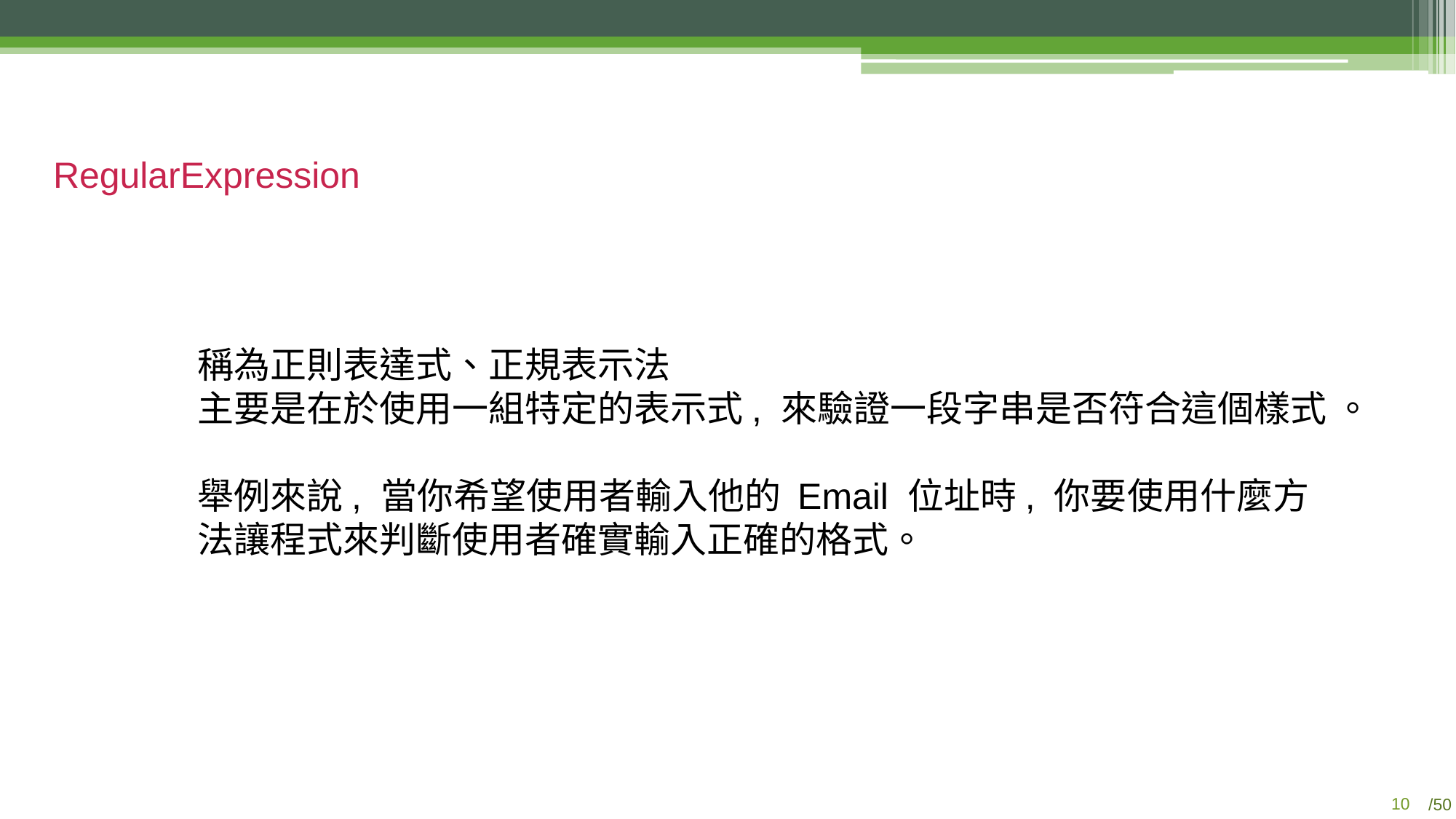

RegularExpression
稱為正則表達式、正規表示法
主要是在於使用一組特定的表示式, 來驗證一段字串是否符合這個樣式 。

舉例來說, 當你希望使用者輸入他的 Email 位址時, 你要使用什麼方法讓程式來判斷使用者確實輸入正確的格式。
10
/50